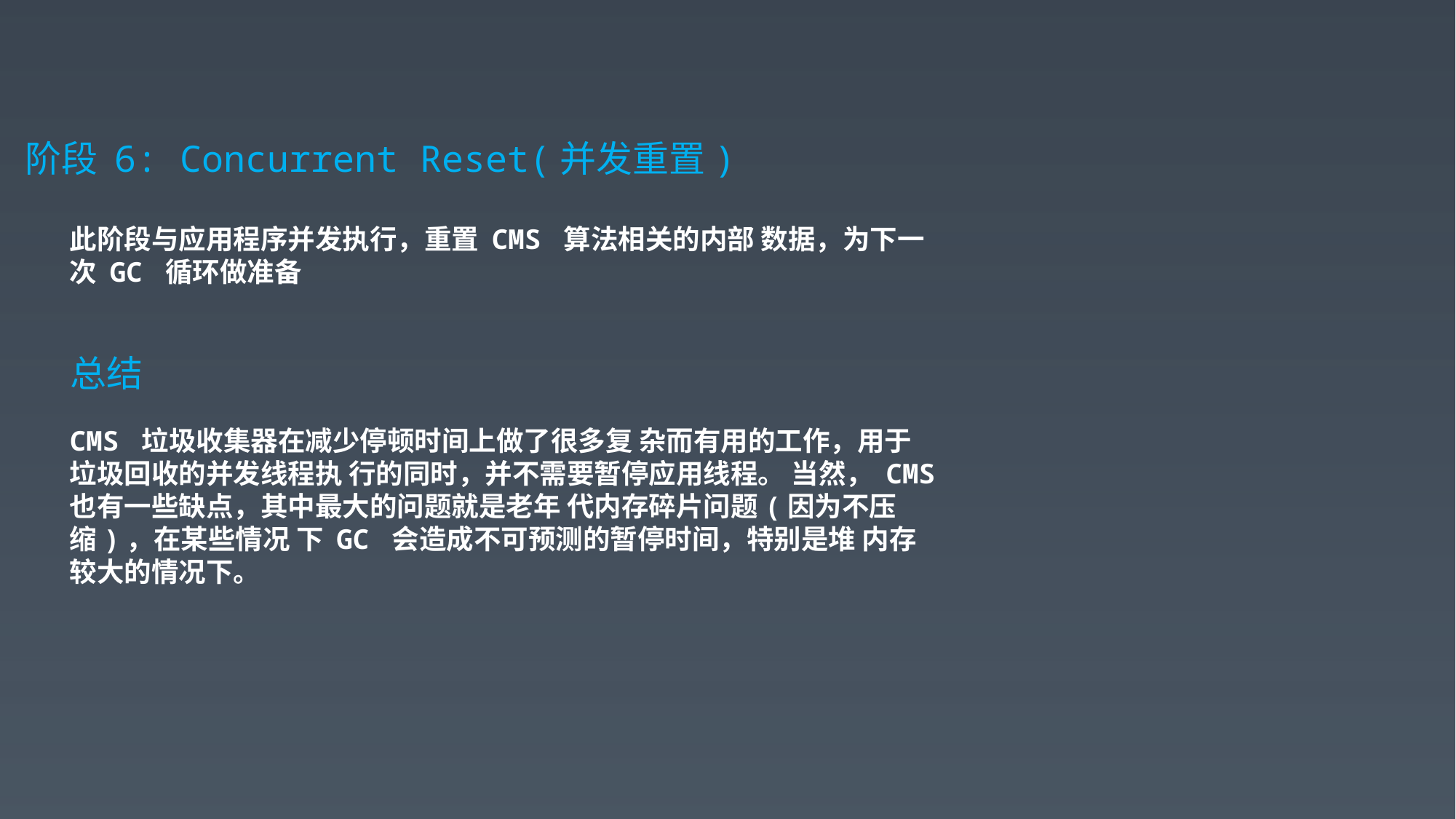

阶段 6: Concurrent Reset(并发重置)
此阶段与应用程序并发执行，重置 CMS 算法相关的内部 数据，为下一次 GC 循环做准备

总结
CMS 垃圾收集器在减少停顿时间上做了很多复 杂而有用的工作，用于垃圾回收的并发线程执 行的同时，并不需要暂停应用线程。 当然， CMS 也有一些缺点，其中最大的问题就是老年 代内存碎片问题(因为不压缩)，在某些情况 下 GC 会造成不可预测的暂停时间，特别是堆 内存较大的情况下。